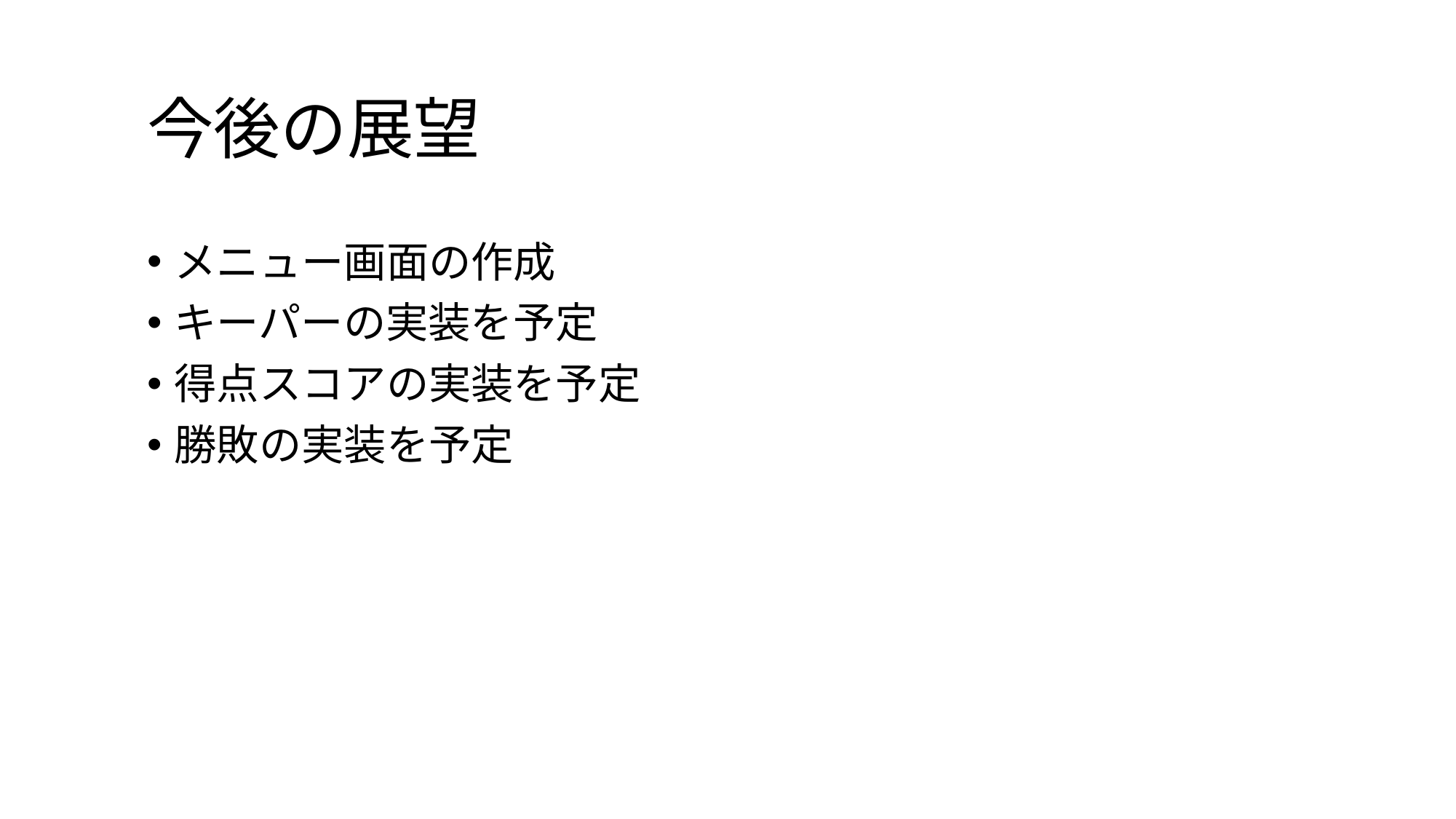

# 今後の展望
メニュー画面の作成
キーパーの実装を予定
得点スコアの実装を予定
勝敗の実装を予定